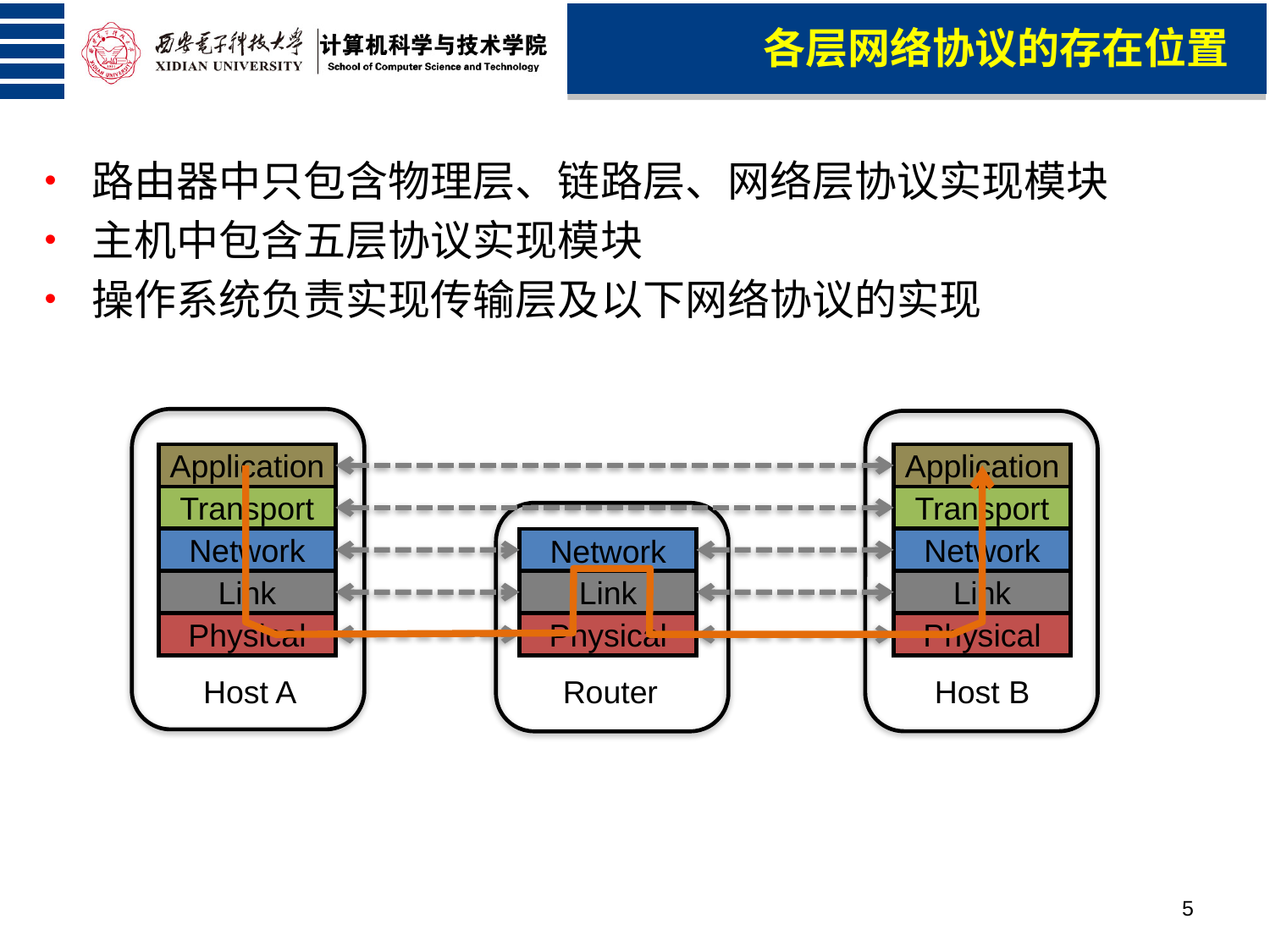

各层网络协议的存在位置
路由器中只包含物理层、链路层、网络层协议实现模块
主机中包含五层协议实现模块
操作系统负责实现传输层及以下网络协议的实现

Application
Application

Transport
Transport

Network
Network
Network
Link
Link
Link
Physical
Physical
Physical
Host A
Router
Host B
5